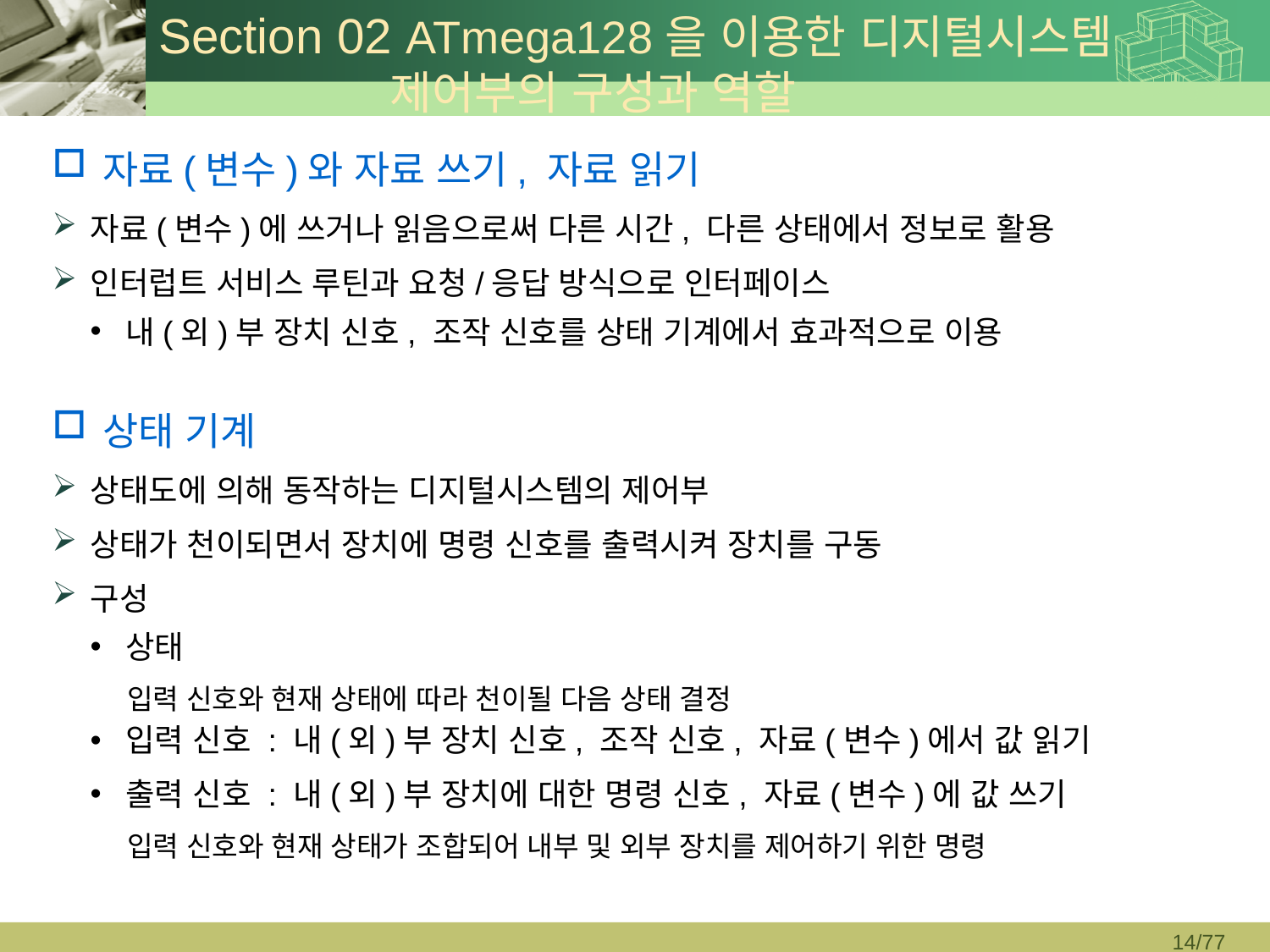

# Section 02 ATmega128을 이용한 디지털시스템 제어부의 구성과 역할
자료(변수)와 자료 쓰기, 자료 읽기
자료(변수)에 쓰거나 읽음으로써 다른 시간, 다른 상태에서 정보로 활용
인터럽트 서비스 루틴과 요청/응답 방식으로 인터페이스
내(외)부 장치 신호, 조작 신호를 상태 기계에서 효과적으로 이용
상태 기계
상태도에 의해 동작하는 디지털시스템의 제어부
상태가 천이되면서 장치에 명령 신호를 출력시켜 장치를 구동
구성
상태
입력 신호와 현재 상태에 따라 천이될 다음 상태 결정
입력 신호 : 내(외)부 장치 신호, 조작 신호, 자료(변수)에서 값 읽기
출력 신호 : 내(외)부 장치에 대한 명령 신호, 자료(변수)에 값 쓰기
입력 신호와 현재 상태가 조합되어 내부 및 외부 장치를 제어하기 위한 명령